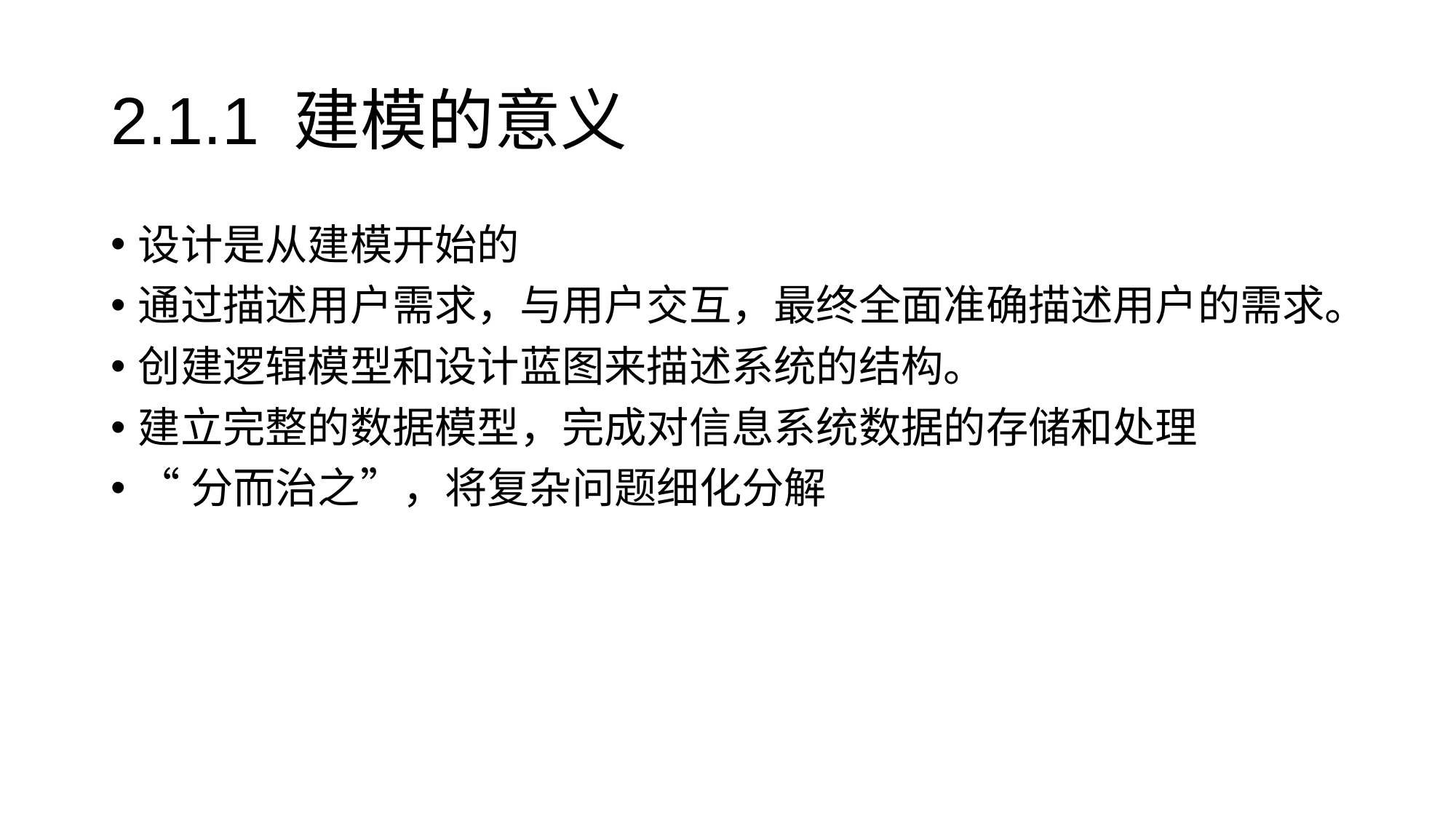

# 2.1.1 建模的意义
设计是从建模开始的
通过描述用户需求，与用户交互，最终全面准确描述用户的需求。
创建逻辑模型和设计蓝图来描述系统的结构。
建立完整的数据模型，完成对信息系统数据的存储和处理
“分而治之”，将复杂问题细化分解